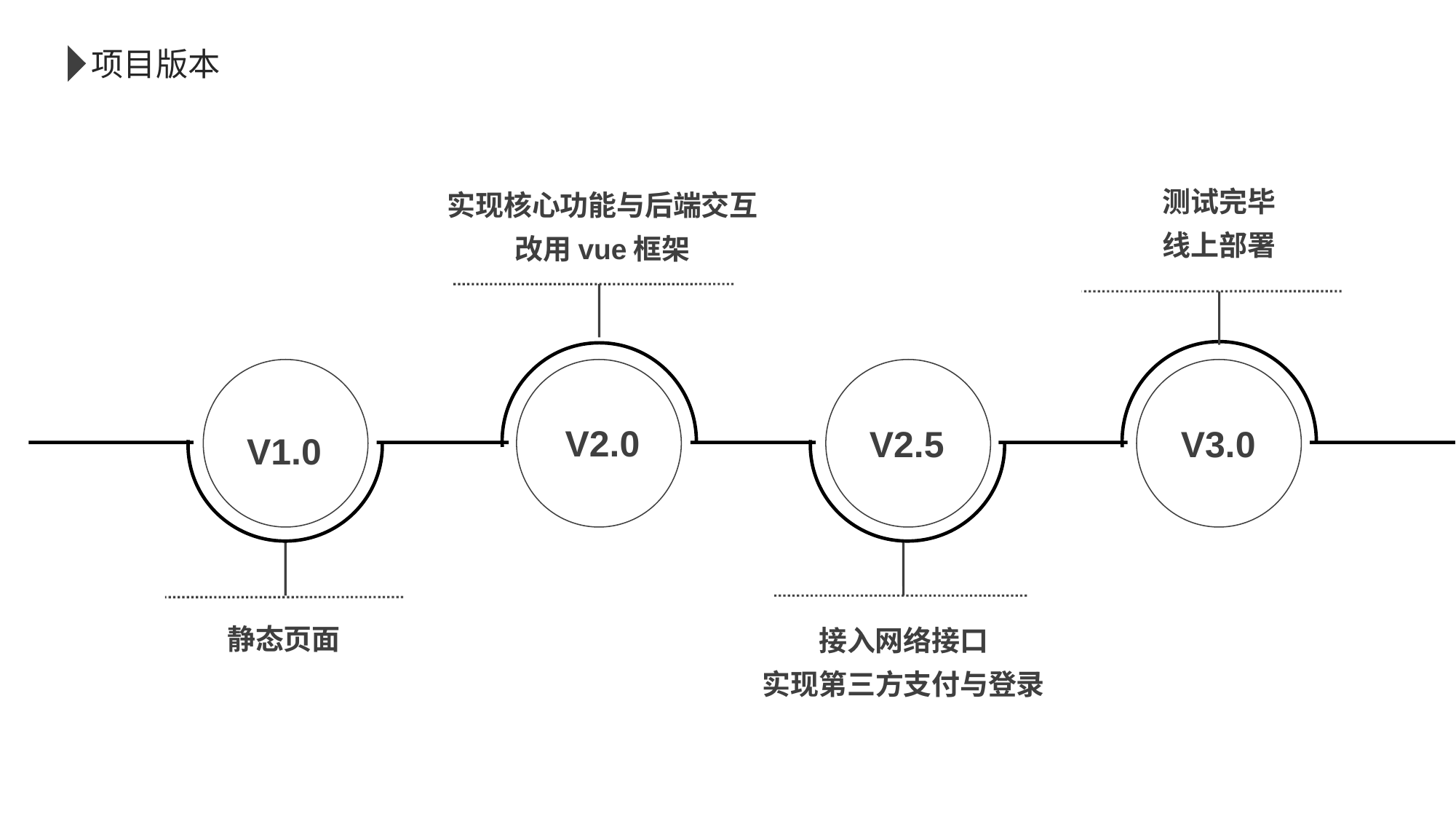

项目版本

测试完毕
线上部署
实现核心功能与后端交互
改用vue框架

V1.0

V2.0

V2.5

V3.0

静态页面
接入网络接口
实现第三方支付与登录